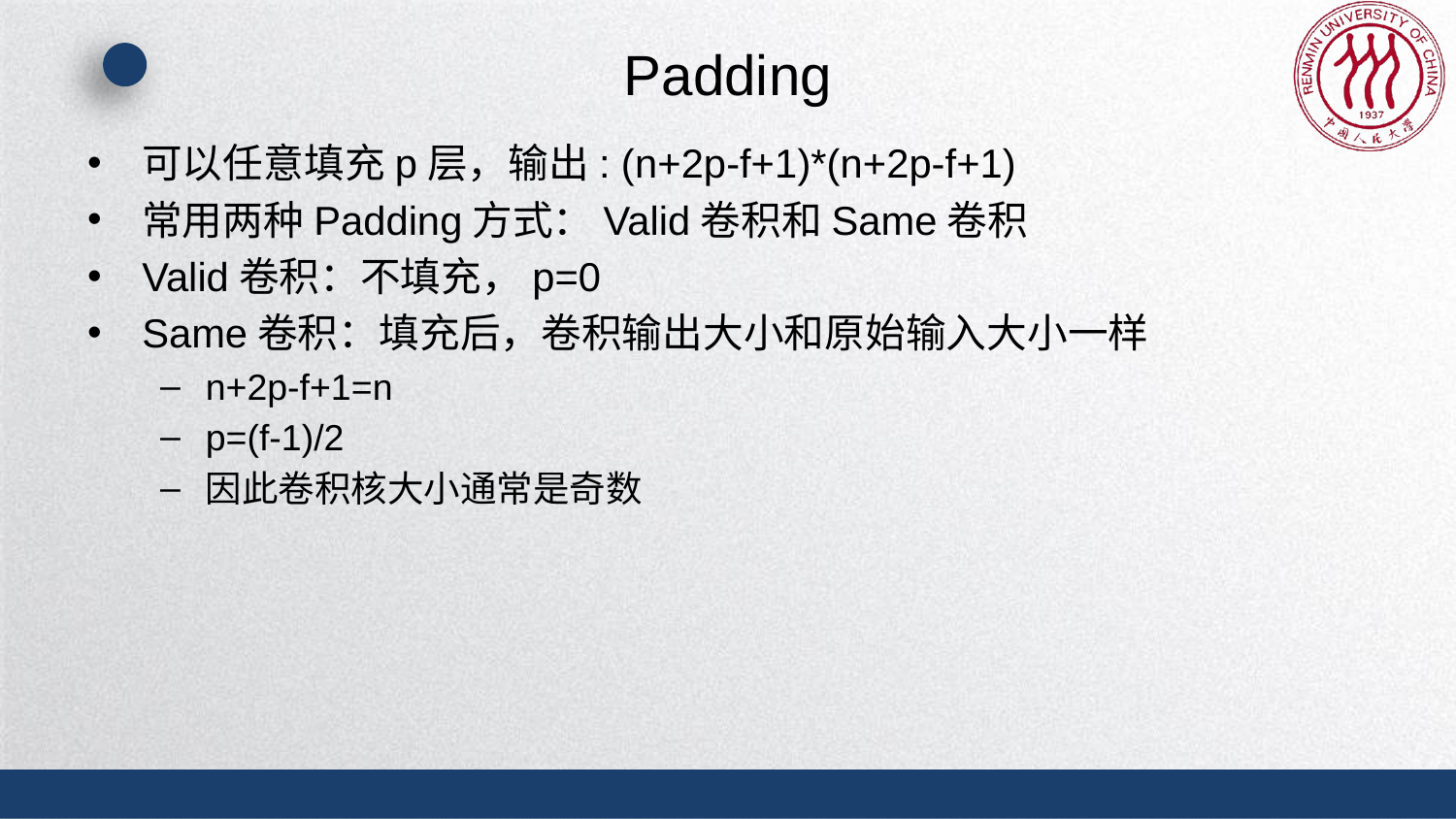

# Padding
可以任意填充p层，输出: (n+2p-f+1)*(n+2p-f+1)
常用两种Padding方式：Valid卷积和Same卷积
Valid卷积：不填充，p=0
Same卷积：填充后，卷积输出大小和原始输入大小一样
n+2p-f+1=n
p=(f-1)/2
因此卷积核大小通常是奇数